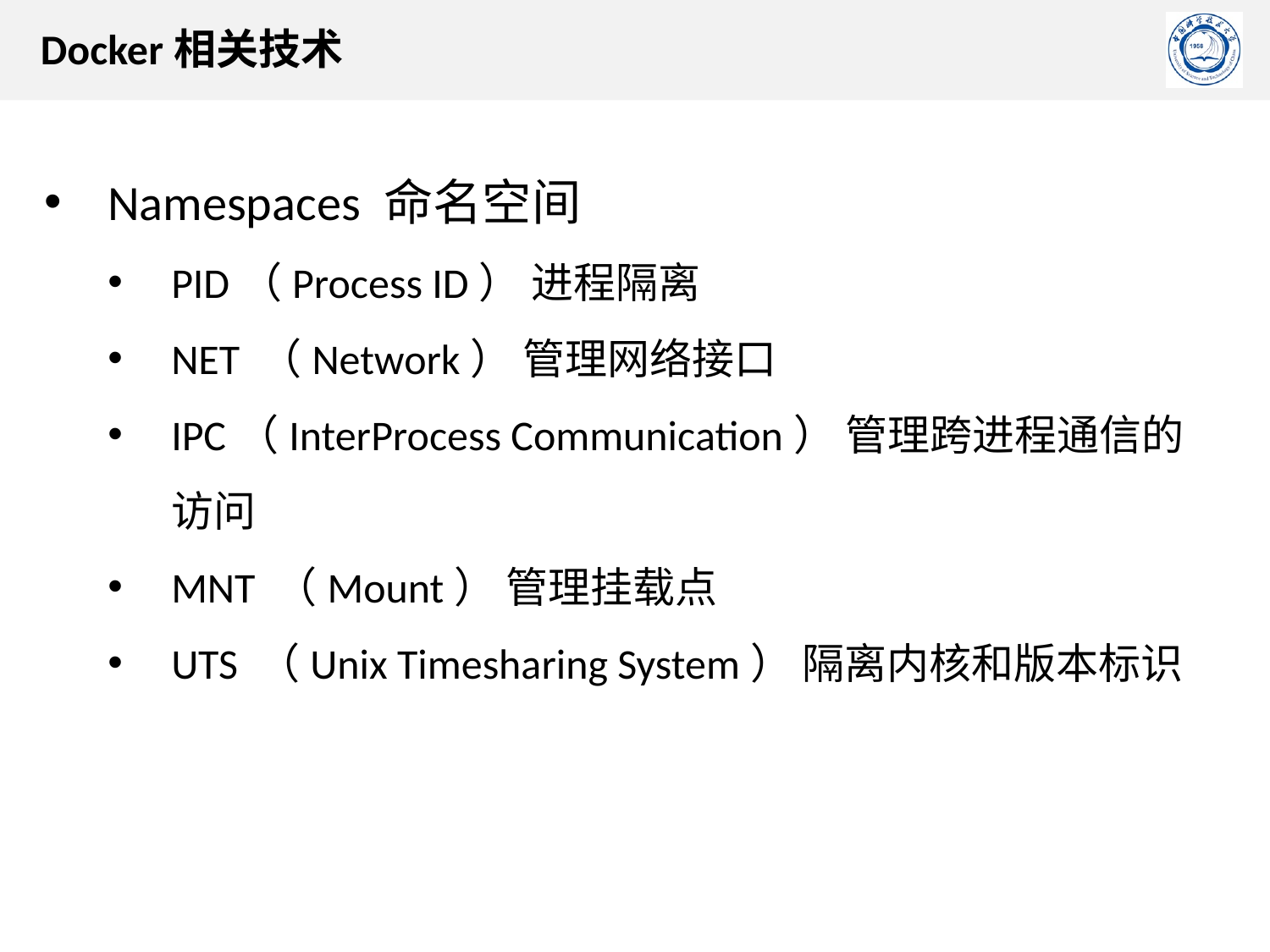

Docker相关技术
Namespaces 命名空间
PID（Process ID） 进程隔离
NET （Network） 管理网络接口
IPC（InterProcess Communication） 管理跨进程通信的访问
MNT （Mount） 管理挂载点
UTS （Unix Timesharing System） 隔离内核和版本标识